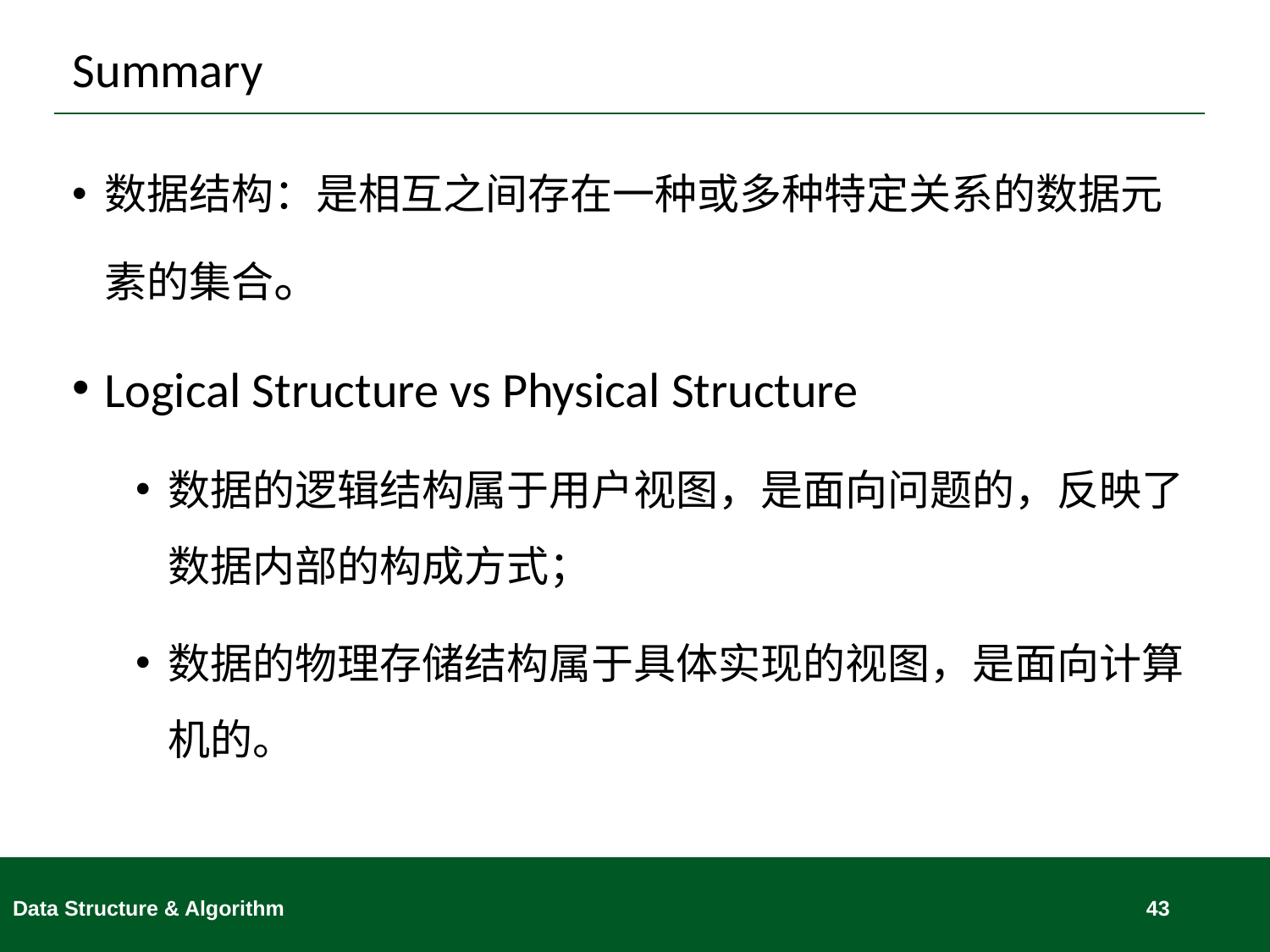

# Summary
数据结构：是相互之间存在一种或多种特定关系的数据元素的集合。
Logical Structure vs Physical Structure
数据的逻辑结构属于用户视图，是面向问题的，反映了数据内部的构成方式；
数据的物理存储结构属于具体实现的视图，是面向计算机的。

Data Structure & Algorithm
43